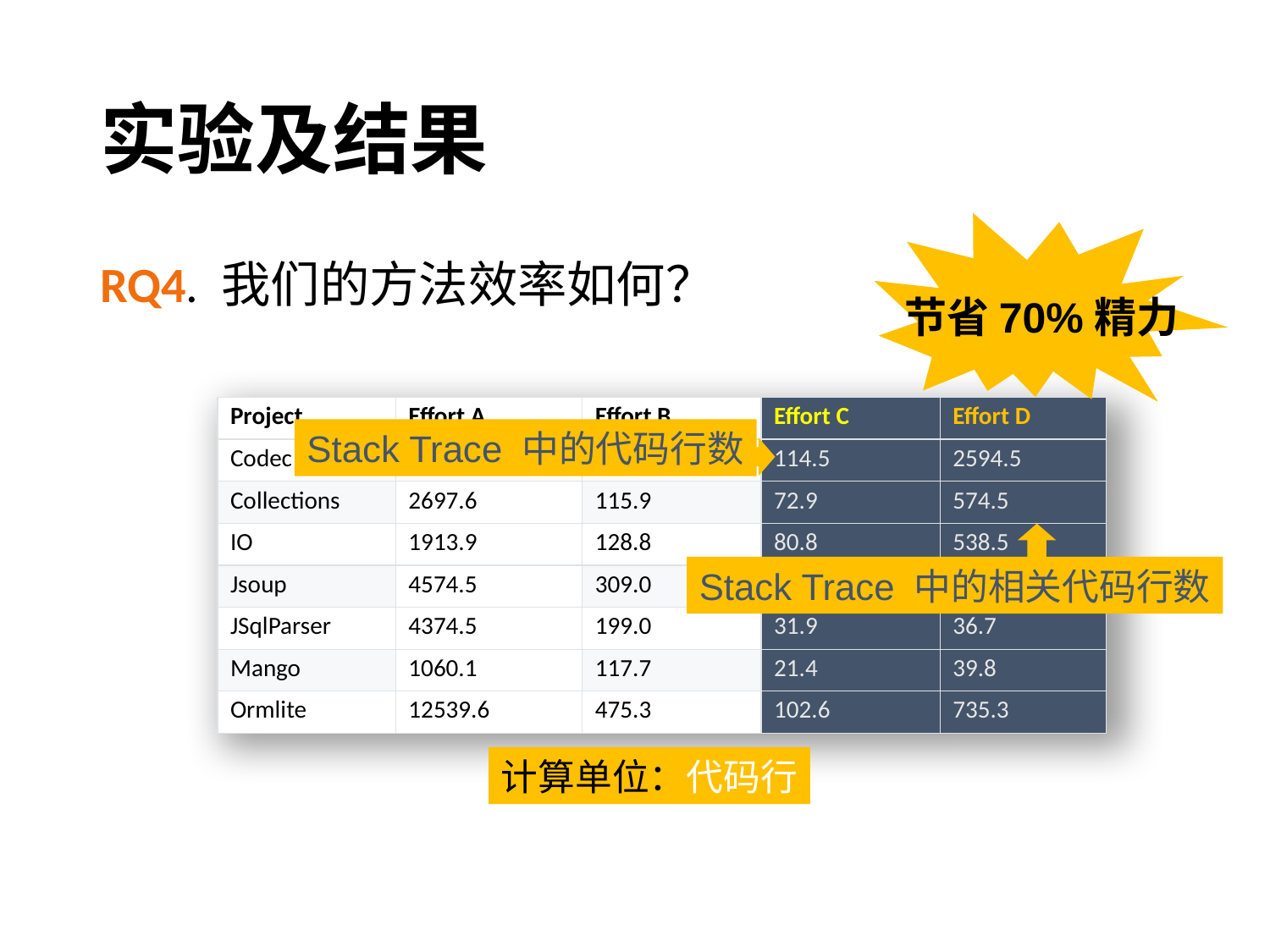

# 实验及结果

RQ4. 我们的方法效率如何？

节省70%精力
| Project | Effort A | Effort B | Effort C | Effort D |
| --- | --- | --- | --- | --- |
| Codec | 8665.4 | 258.8 | 114.5 | 2594.5 |
| Collections | 2697.6 | 115.9 | 72.9 | 574.5 |
| IO | 1913.9 | 128.8 | 80.8 | 538.5 |
| Jsoup | 4574.5 | 309.0 | 76.3 | 409.5 |
| JSqlParser | 4374.5 | 199.0 | 31.9 | 36.7 |
| Mango | 1060.1 | 117.7 | 21.4 | 39.8 |
| Ormlite | 12539.6 | 475.3 | 102.6 | 735.3 |
Stack Trace 中的代码行数

Stack Trace 中的相关代码行数
计算单位：代码行